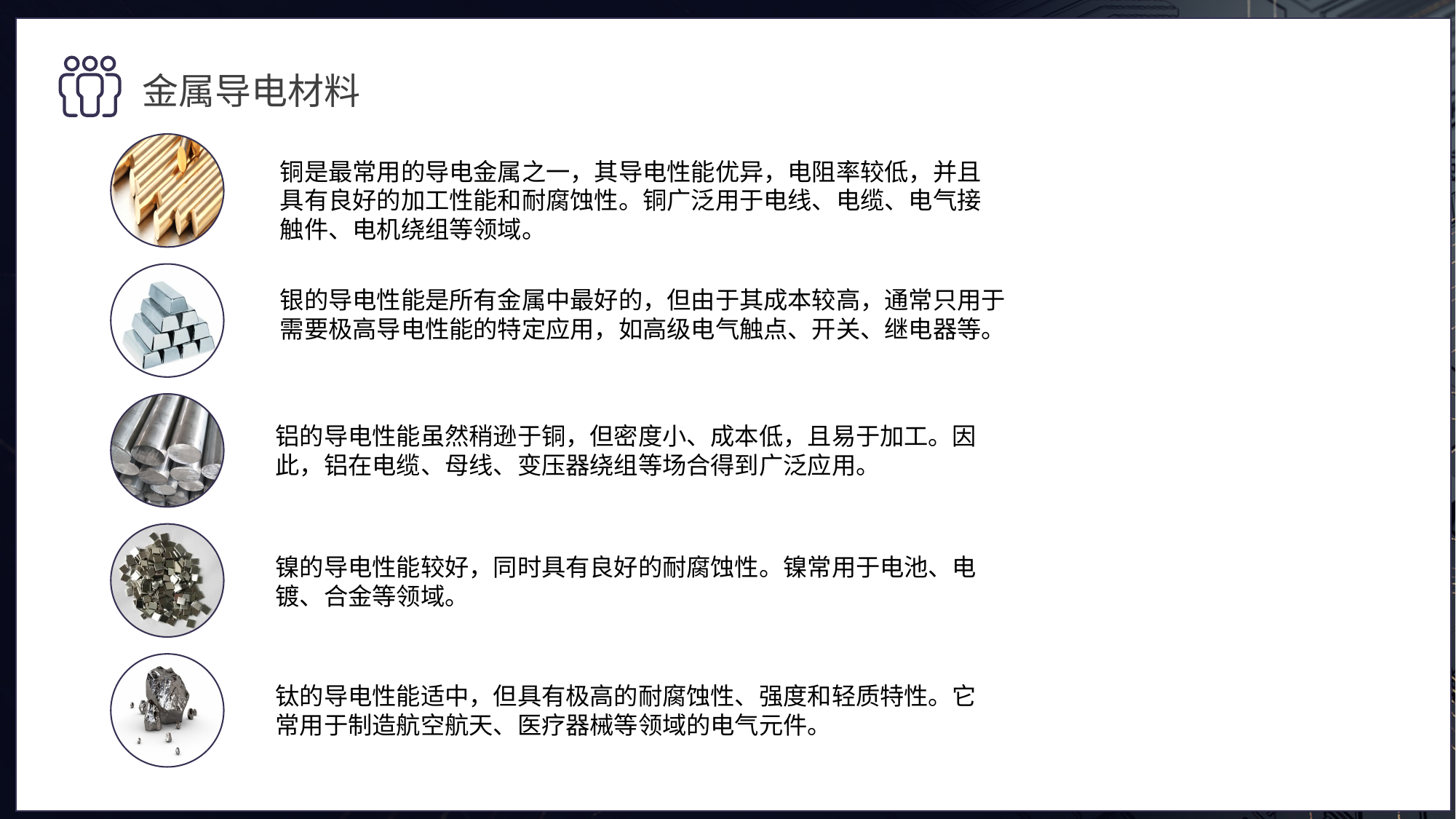

金属导电材料

铜是最常用的导电金属之一，其导电性能优异，电阻率较低，并且具有良好的加工性能和耐腐蚀性。铜广泛用于电线、电缆、电气接触件、电机绕组等领域。

银的导电性能是所有金属中最好的，但由于其成本较高，通常只用于需要极高导电性能的特定应用，如高级电气触点、开关、继电器等。

铝的导电性能虽然稍逊于铜，但密度小、成本低，且易于加工。因此，铝在电缆、母线、变压器绕组等场合得到广泛应用。

镍的导电性能较好，同时具有良好的耐腐蚀性。镍常用于电池、电镀、合金等领域。

钛的导电性能适中，但具有极高的耐腐蚀性、强度和轻质特性。它常用于制造航空航天、医疗器械等领域的电气元件。